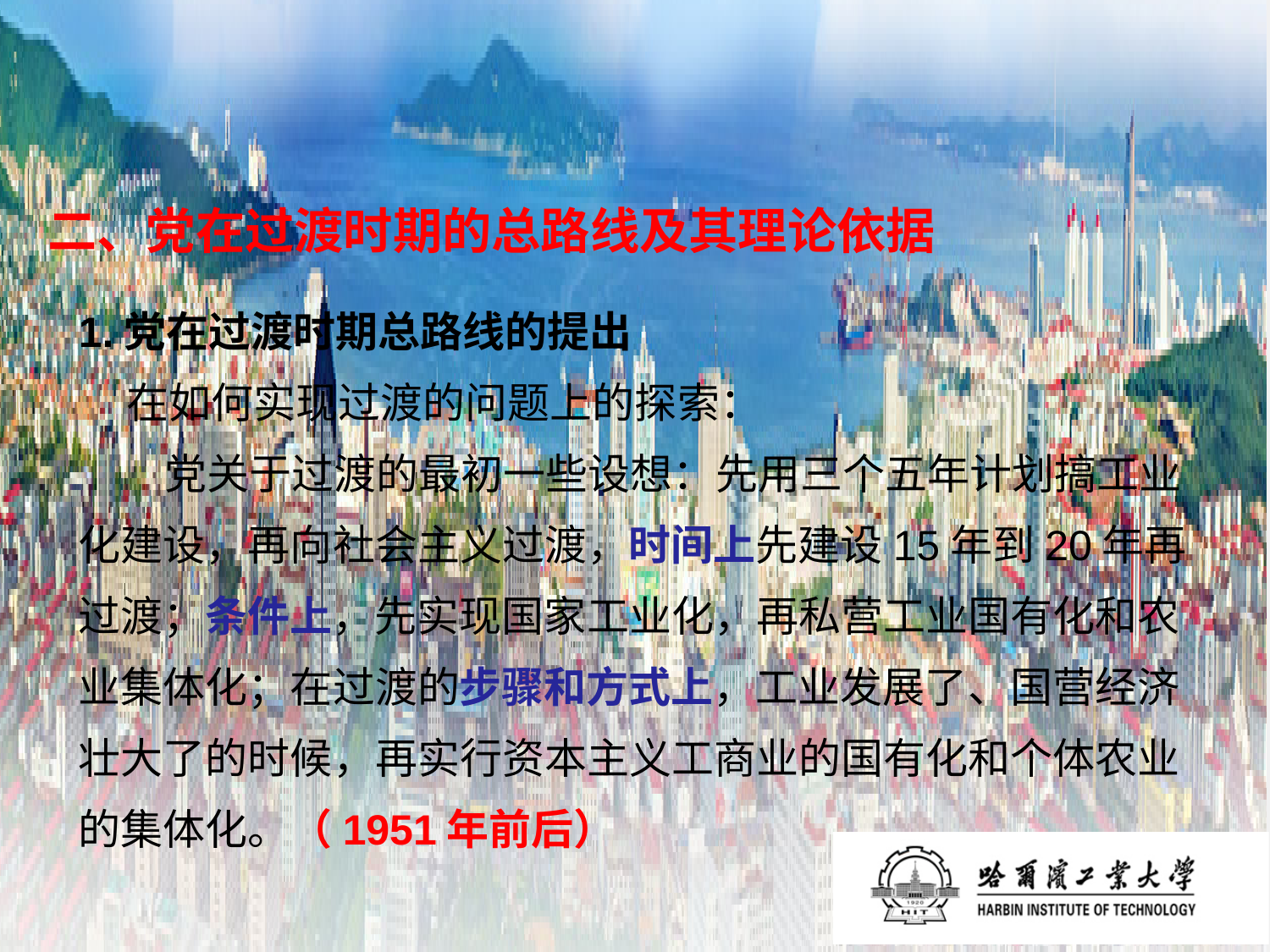

二、党在过渡时期的总路线及其理论依据

1.党在过渡时期总路线的提出
    在如何实现过渡的问题上的探索：
        党关于过渡的最初一些设想：先用三个五年计划搞工业化建设，再向社会主义过渡，时间上先建设15年到20年再过渡；条件上，先实现国家工业化，再私营工业国有化和农业集体化；在过渡的步骤和方式上，工业发展了、国营经济壮大了的时候，再实行资本主义工商业的国有化和个体农业的集体化。（1951年前后）